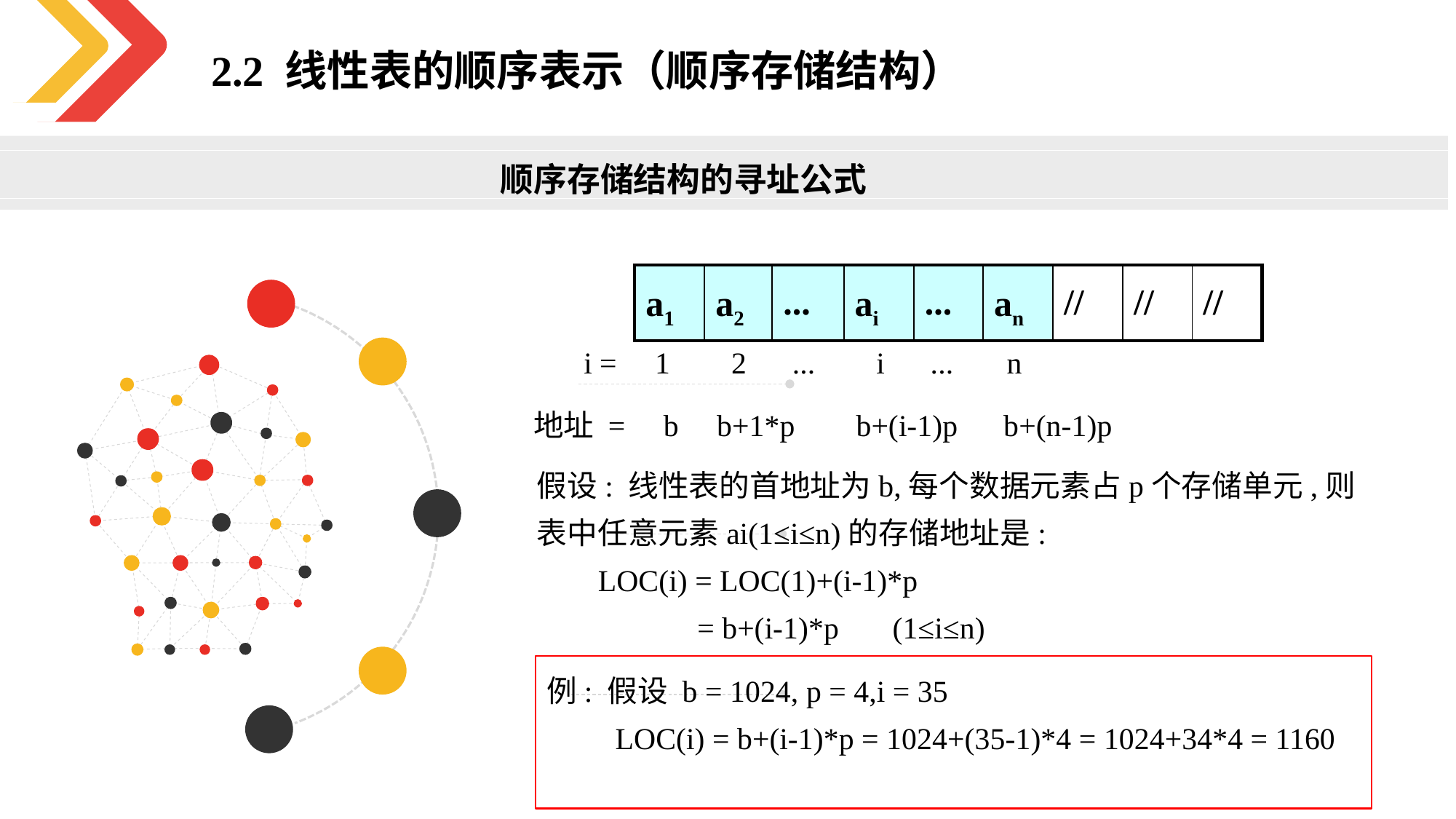

2.2 线性表的顺序表示（顺序存储结构）

顺序存储结构的寻址公式
| a1 | a2 | ... | ai | ... | an | // | // | // |
| --- | --- | --- | --- | --- | --- | --- | --- | --- |

i =     1        2      ...        i      ...       n
地址 =     b     b+1*p        b+(i-1)p      b+(n-1)p
假设: 线性表的首地址为b,每个数据元素占p个存储单元,则表中任意元素ai(1≤i≤n)的存储地址是:
        LOC(i) = LOC(1)+(i-1)*p
                     = b+(i-1)*p       (1≤i≤n)
例: 假设 b = 1024, p = 4,i = 35
         LOC(i) = b+(i-1)*p = 1024+(35-1)*4 = 1024+34*4 = 1160